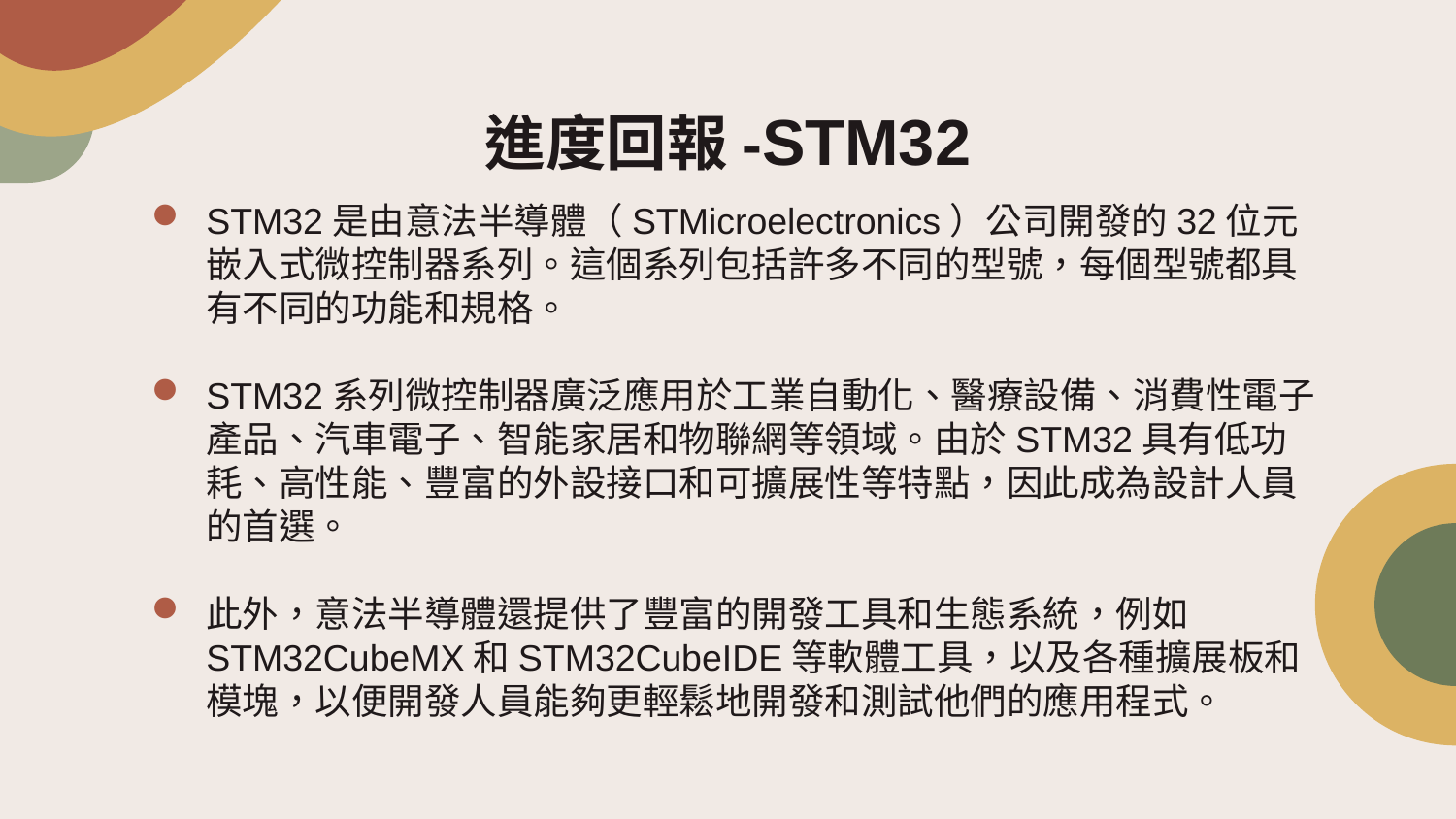

# 進度回報-STM32
STM32是由意法半導體（STMicroelectronics）公司開發的32位元嵌入式微控制器系列。這個系列包括許多不同的型號，每個型號都具有不同的功能和規格。

STM32系列微控制器廣泛應用於工業自動化、醫療設備、消費性電子產品、汽車電子、智能家居和物聯網等領域。由於STM32具有低功耗、高性能、豐富的外設接口和可擴展性等特點，因此成為設計人員的首選。

此外，意法半導體還提供了豐富的開發工具和生態系統，例如STM32CubeMX和STM32CubeIDE等軟體工具，以及各種擴展板和模塊，以便開發人員能夠更輕鬆地開發和測試他們的應用程式。